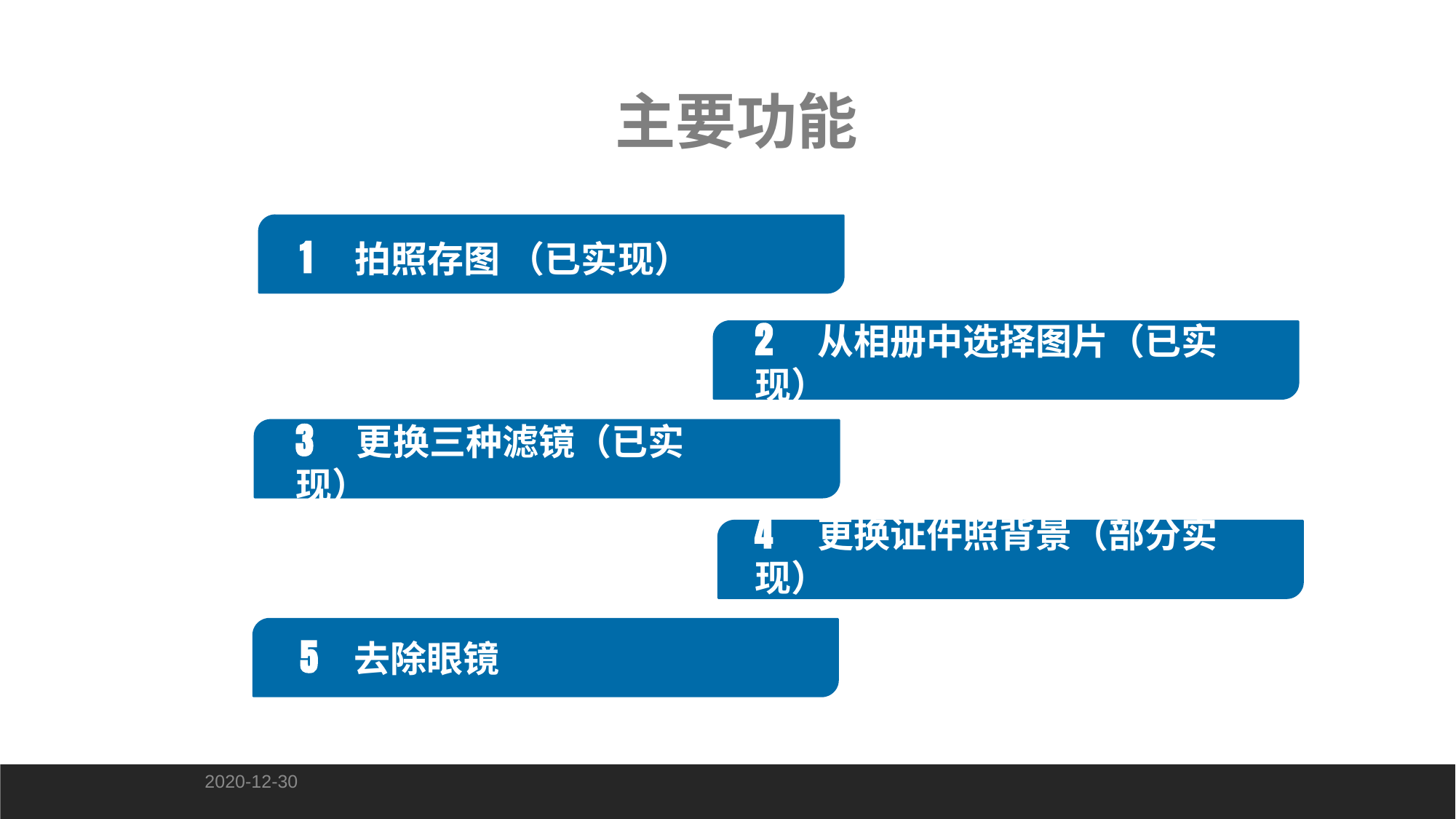

主要功能
能反映出你的方法的最佳引文：“这

1    拍照存图 （已实现）

2    从相册中选择图片（已实现）

3    更换三种滤镜（已实现）

4    更换证件照背景（部分实现）

5   去除眼镜
2020-12-30